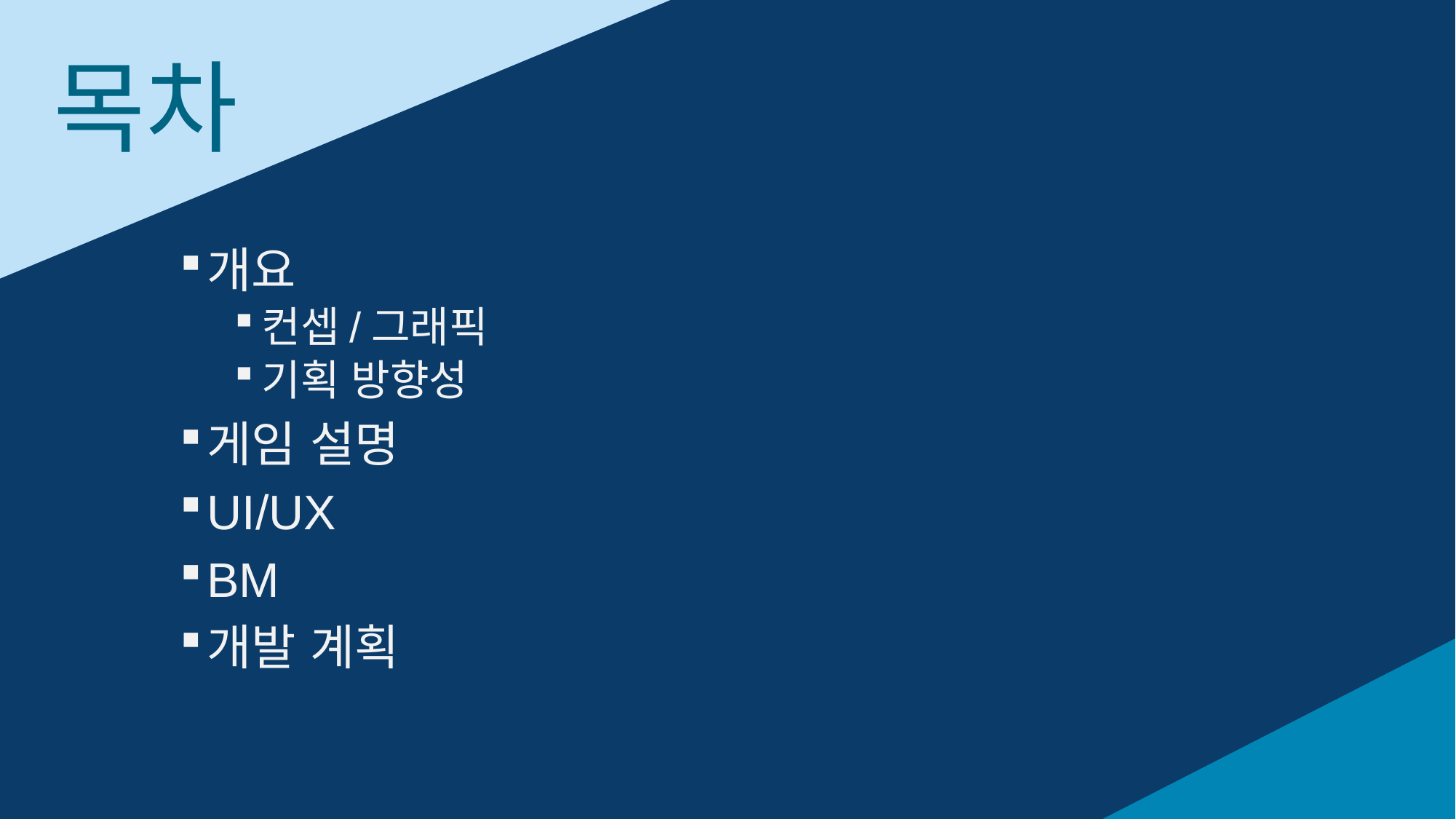

개요
컨셉/그래픽
기획 방향성
게임 설명
UI/UX
BM
개발 계획